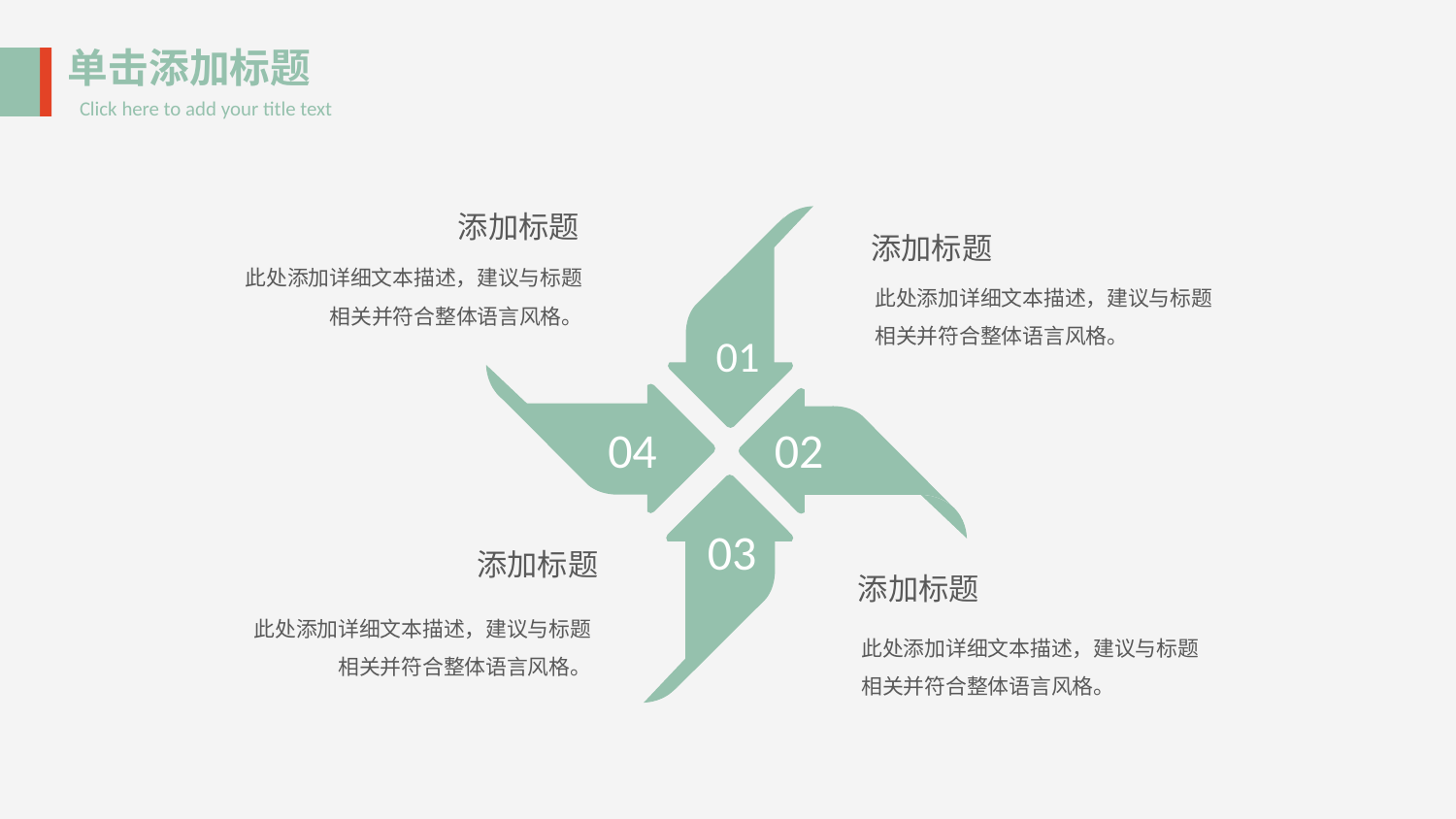

单击添加标题

Click here to add your title text
添加标题
此处添加详细文本描述，建议与标题相关并符合整体语言风格。
添加标题
此处添加详细文本描述，建议与标题相关并符合整体语言风格。

01

04

02

03

添加标题
此处添加详细文本描述，建议与标题相关并符合整体语言风格。
添加标题
此处添加详细文本描述，建议与标题相关并符合整体语言风格。